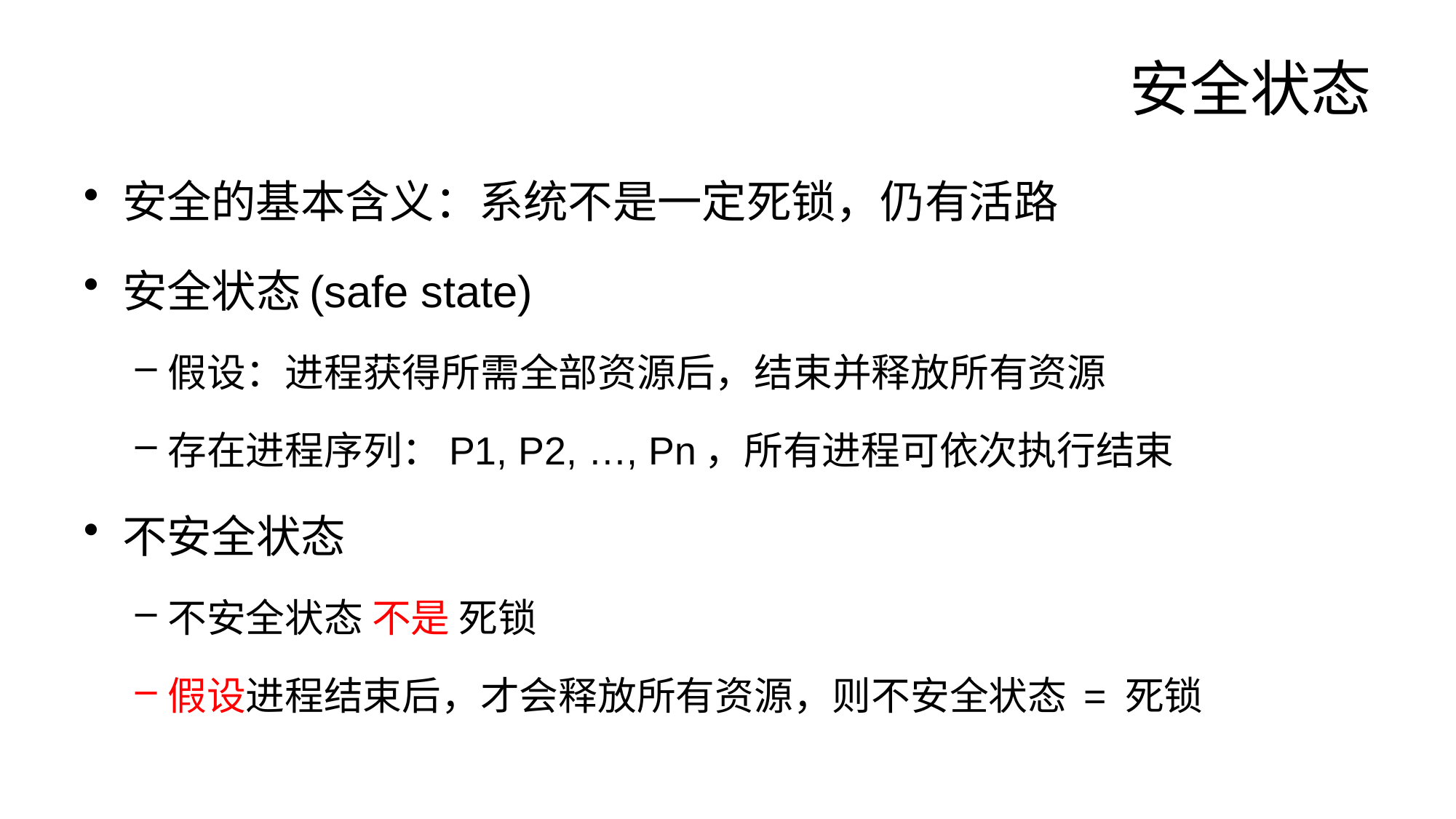

# 安全状态
安全的基本含义：系统不是一定死锁，仍有活路
安全状态(safe state)
假设：进程获得所需全部资源后，结束并释放所有资源
存在进程序列：P1, P2, …, Pn，所有进程可依次执行结束
不安全状态
不安全状态 不是 死锁
假设进程结束后，才会释放所有资源，则不安全状态 = 死锁